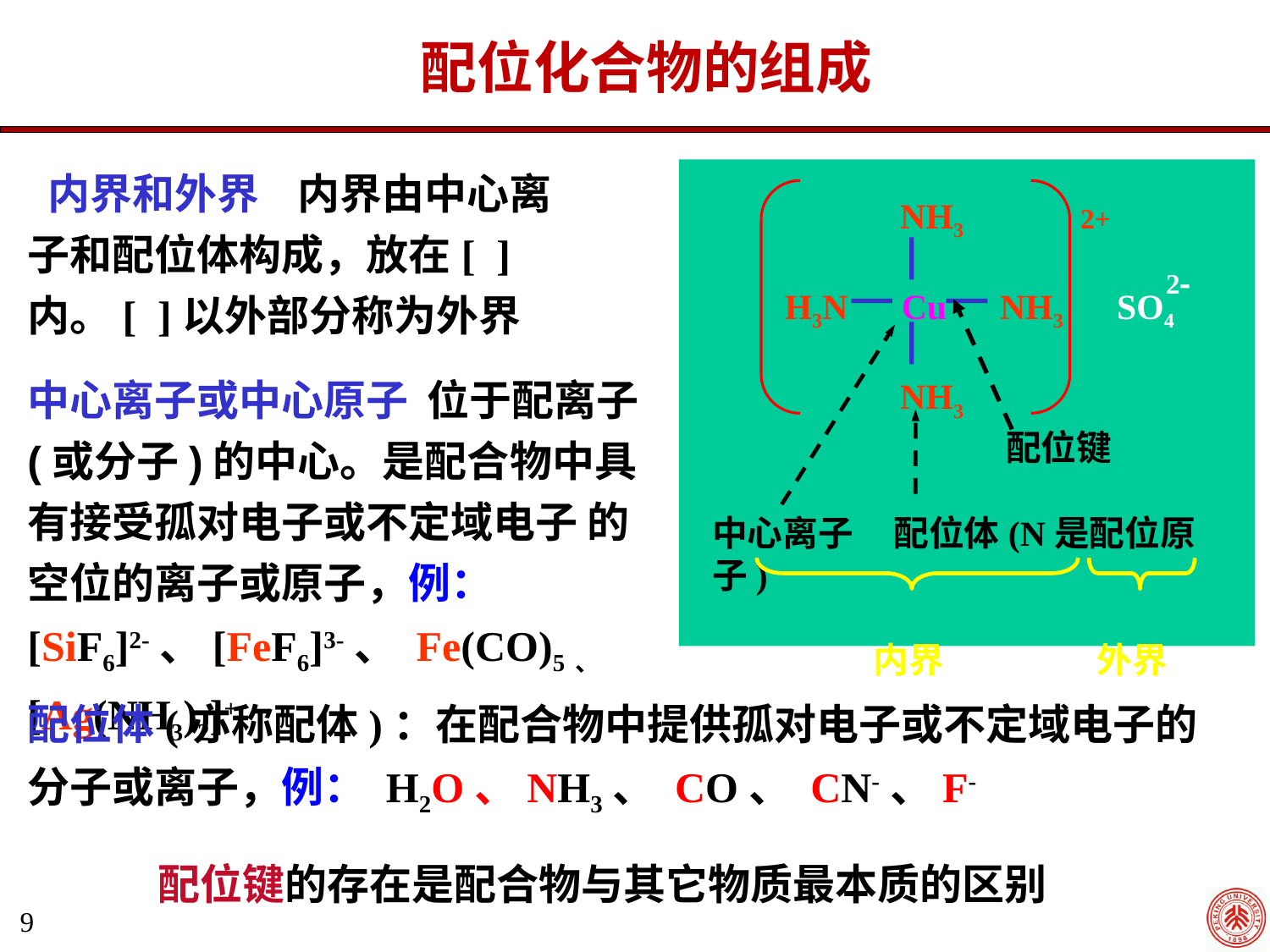

配位化合物的组成

 内界和外界    内界由中心离子和配位体构成，放在[  ]内。[  ]以外部分称为外界

                    NH3                       2+

       H3N      Cu      NH3      SO4

                    NH3

2−

中心离子     配位体(N是配位原子)

                   内界                   外界

配位键
中心离子或中心原子  位于配离子(或分子)的中心。是配合物中具有接受孤对电子或不定域电子 的空位的离子或原子，例： [SiF6]2-、[FeF6]3-、 Fe(CO)5、[Ag(NH3)2]+
配位体(亦称配体)：在配合物中提供孤对电子或不定域电子的分子或离子，例： H2O、NH3、 CO、 CN-、F-
配位键的存在是配合物与其它物质最本质的区别